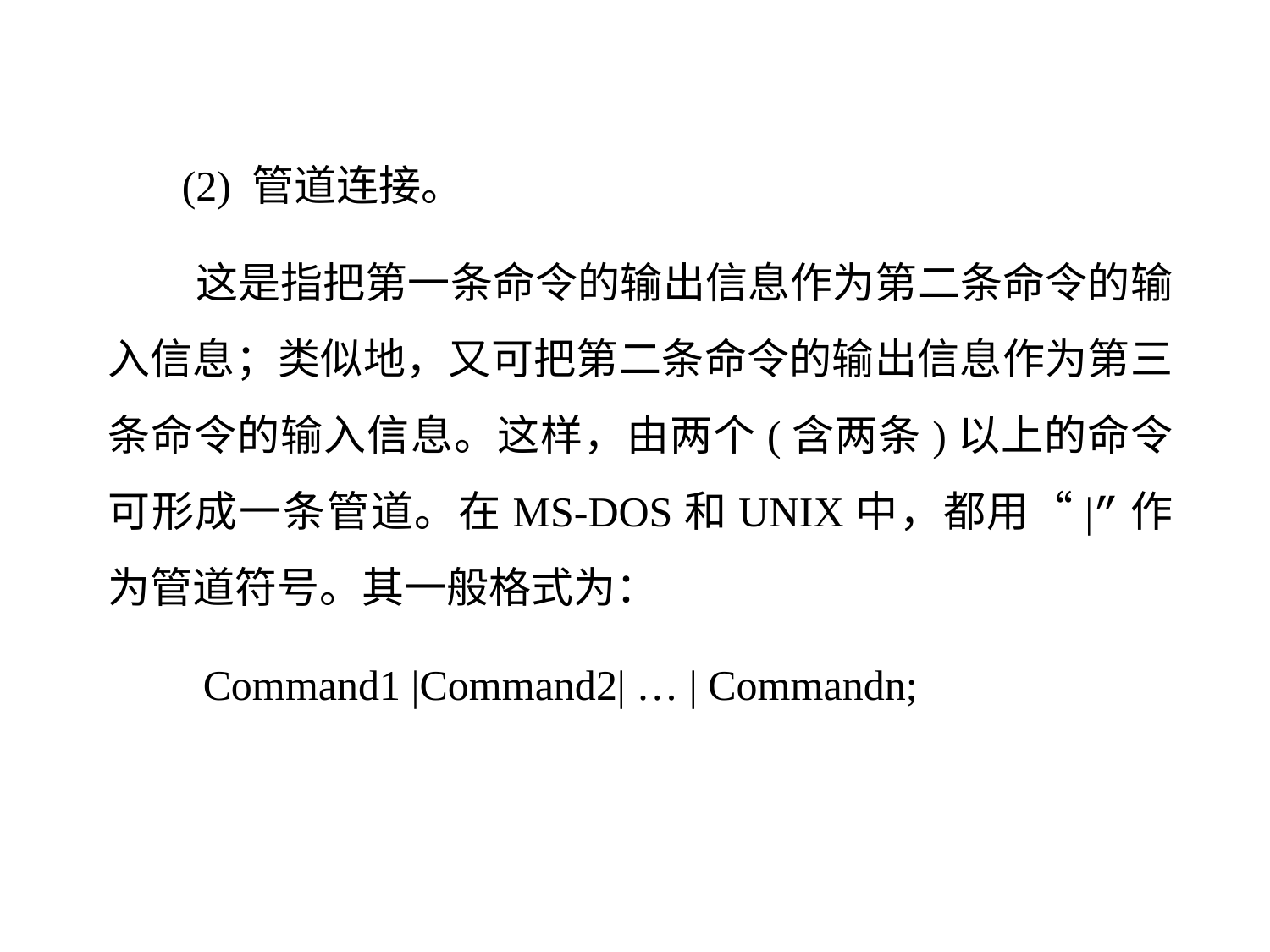

(2) 管道连接。
        这是指把第一条命令的输出信息作为第二条命令的输入信息；类似地，又可把第二条命令的输出信息作为第三条命令的输入信息。这样，由两个(含两条)以上的命令可形成一条管道。在MS-DOS和UNIX中，都用“|”作为管道符号。其一般格式为：
         Command1 |Command2| … | Commandn;